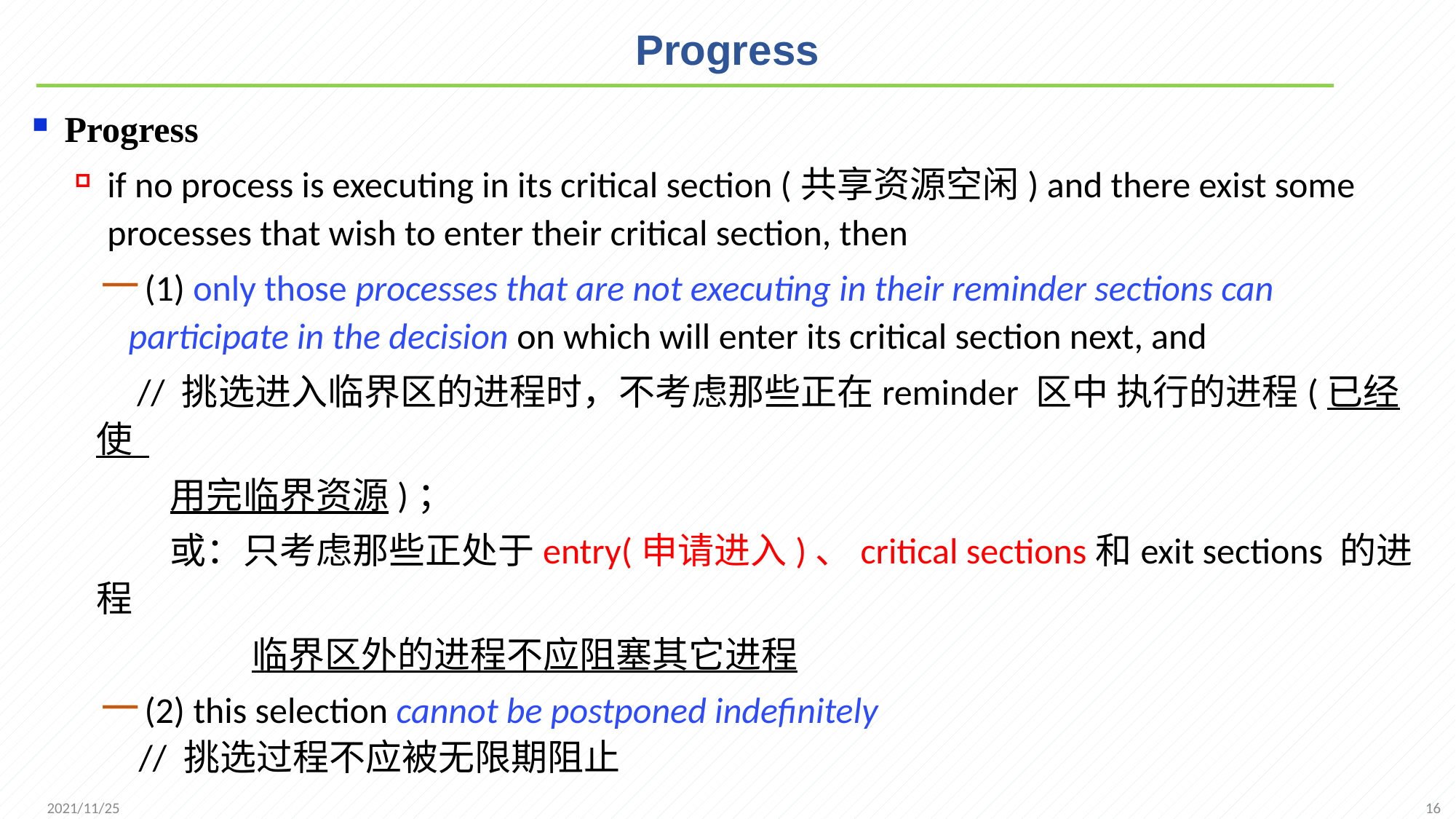

# Progress
Progress
if no process is executing in its critical section (共享资源空闲) and there exist some processes that wish to enter their critical section, then
(1) only those processes that are not executing in their reminder sections can participate in the decision on which will enter its critical section next, and
     // 挑选进入临界区的进程时，不考虑那些正在reminder 区中 执行的进程(已经使
        用完临界资源)；
        或：只考虑那些正处于entry(申请进入)、critical sections和exit sections 的进程
                  临界区外的进程不应阻塞其它进程
(2) this selection cannot be postponed indefinitely
             // 挑选过程不应被无限期阻止
16
2021/11/25